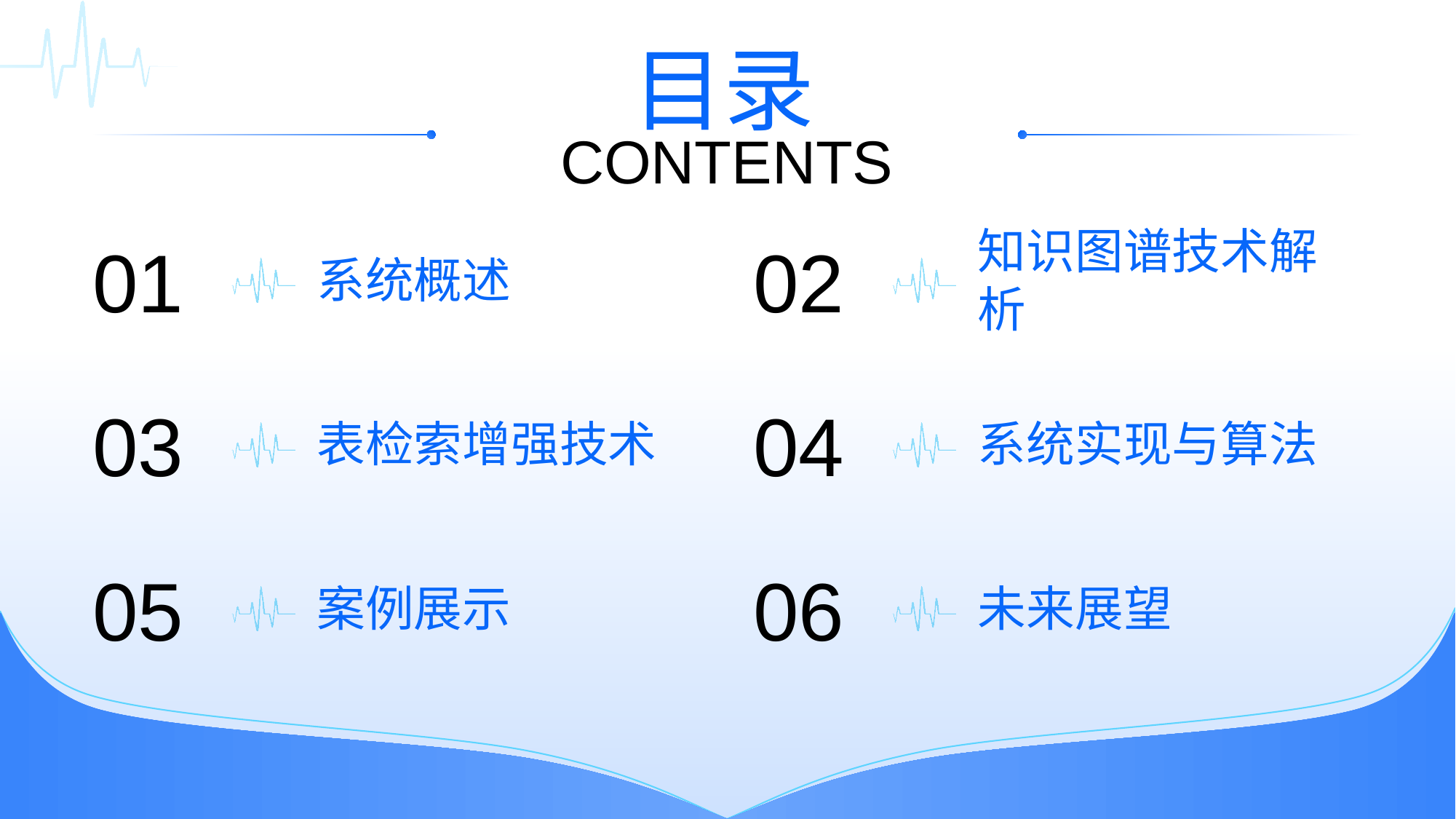

目录
CONTENTS

系统概述
知识图谱技术解析
01
02

表检索增强技术
系统实现与算法
03
04

案例展示
未来展望
05
06